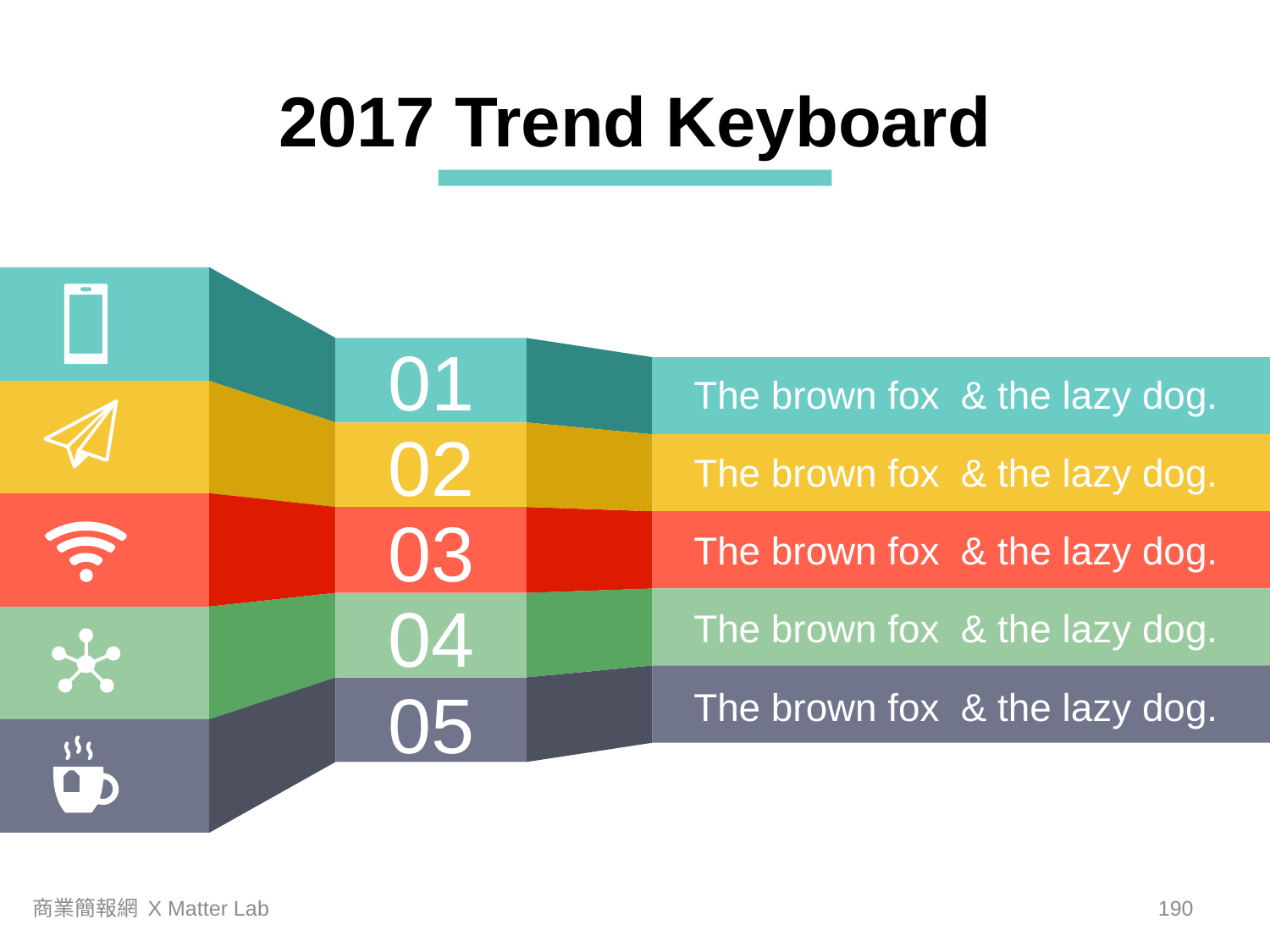

2017 Trend Keyboard

01
The brown fox  & the lazy dog.

The brown fox  & the lazy dog.
02

The brown fox  & the lazy dog.
03

The brown fox  & the lazy dog.
04

The brown fox  & the lazy dog.
05

商業簡報網 X Matter Lab
190